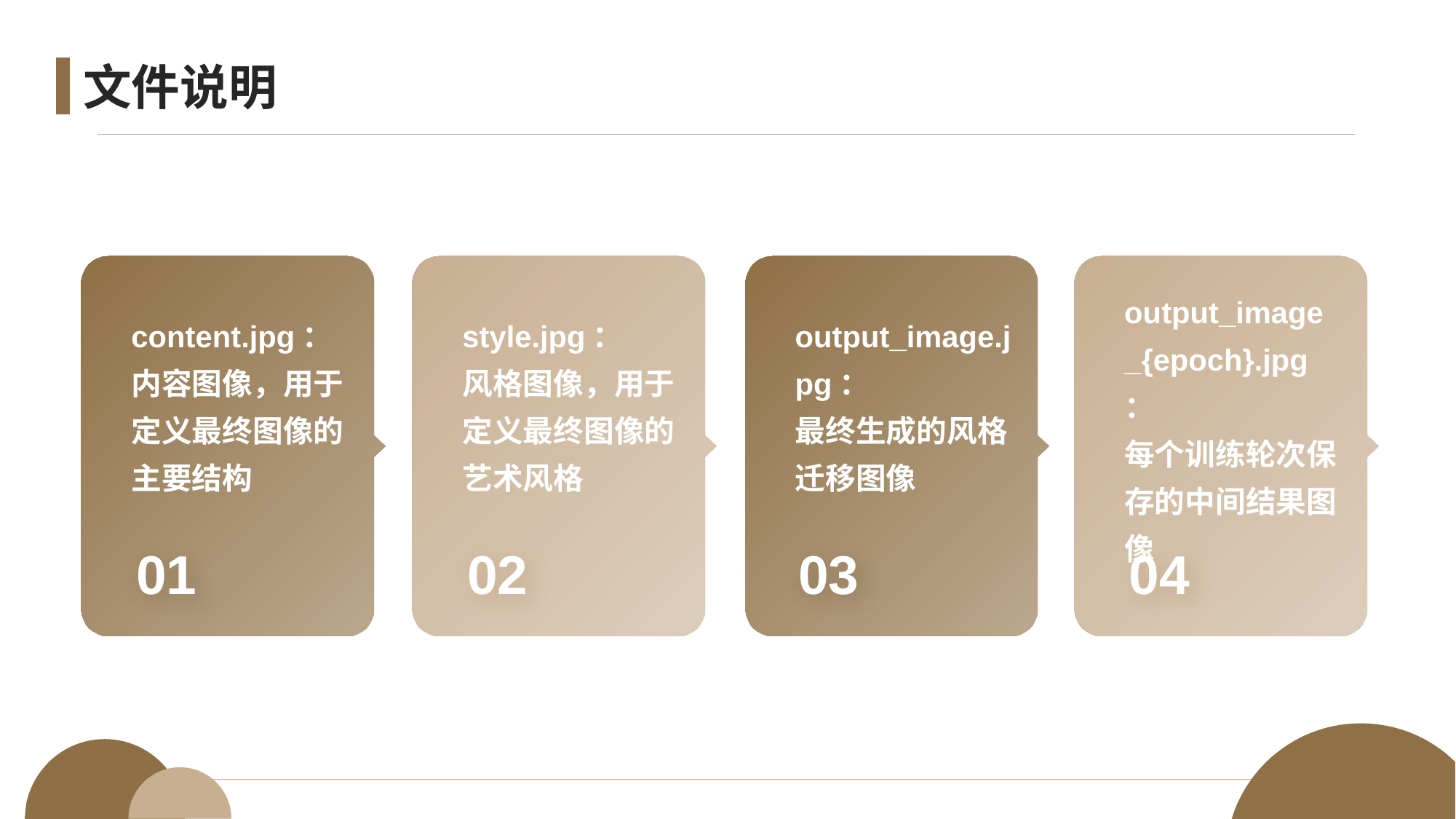

# 文件说明

output_image.jpg：
最终生成的风格迁移图像

content.jpg：
内容图像，用于定义最终图像的主要结构

output_image_{epoch}.jpg：
每个训练轮次保存的中间结果图像
style.jpg：
风格图像，用于定义最终图像的艺术风格

01
02
03
04